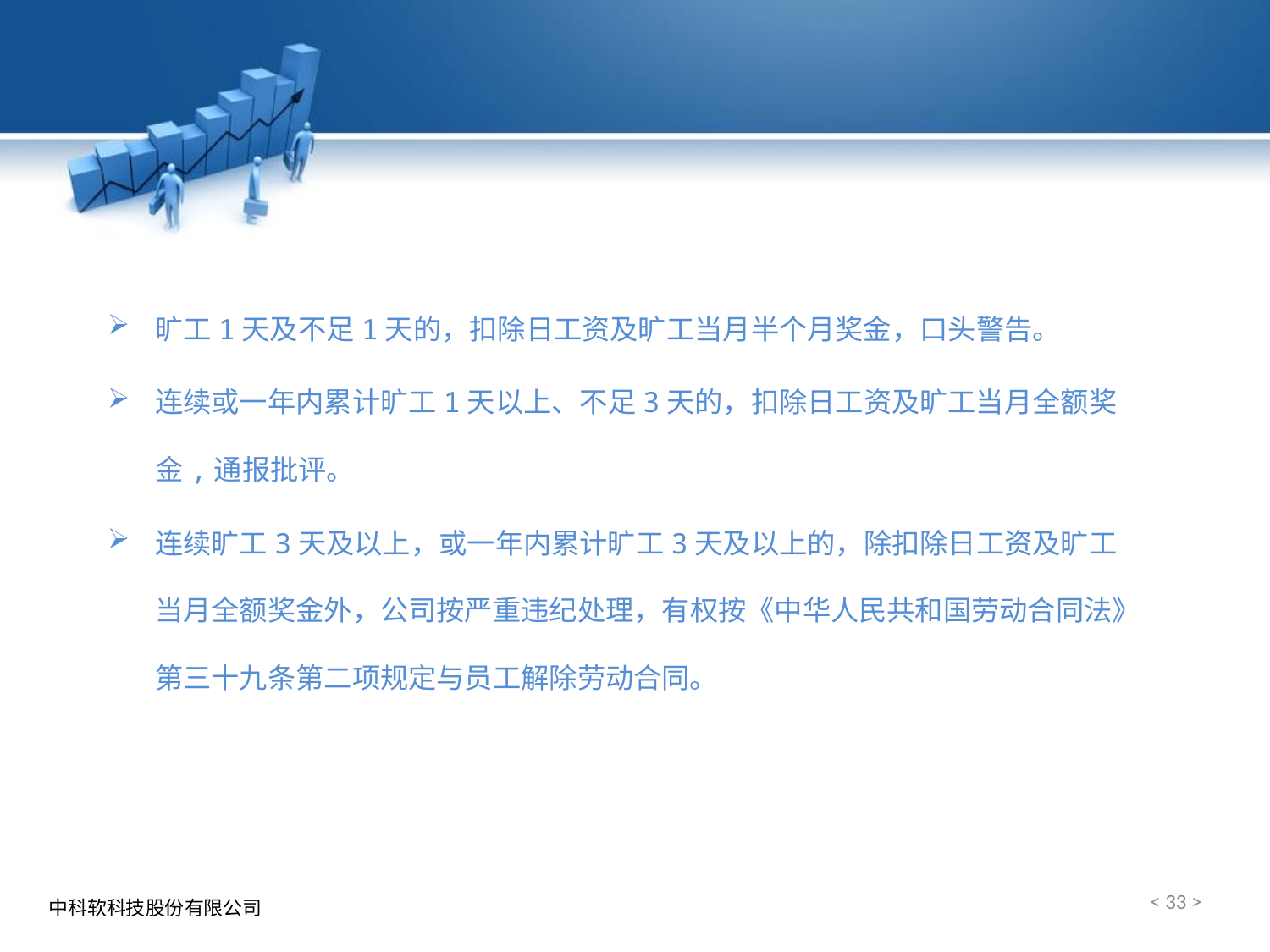

旷工1天及不足1天的，扣除日工资及旷工当月半个月奖金，口头警告。
连续或一年内累计旷工1天以上、不足3天的，扣除日工资及旷工当月全额奖金,通报批评。
连续旷工3天及以上，或一年内累计旷工3天及以上的，除扣除日工资及旷工当月全额奖金外，公司按严重违纪处理，有权按《中华人民共和国劳动合同法》第三十九条第二项规定与员工解除劳动合同。